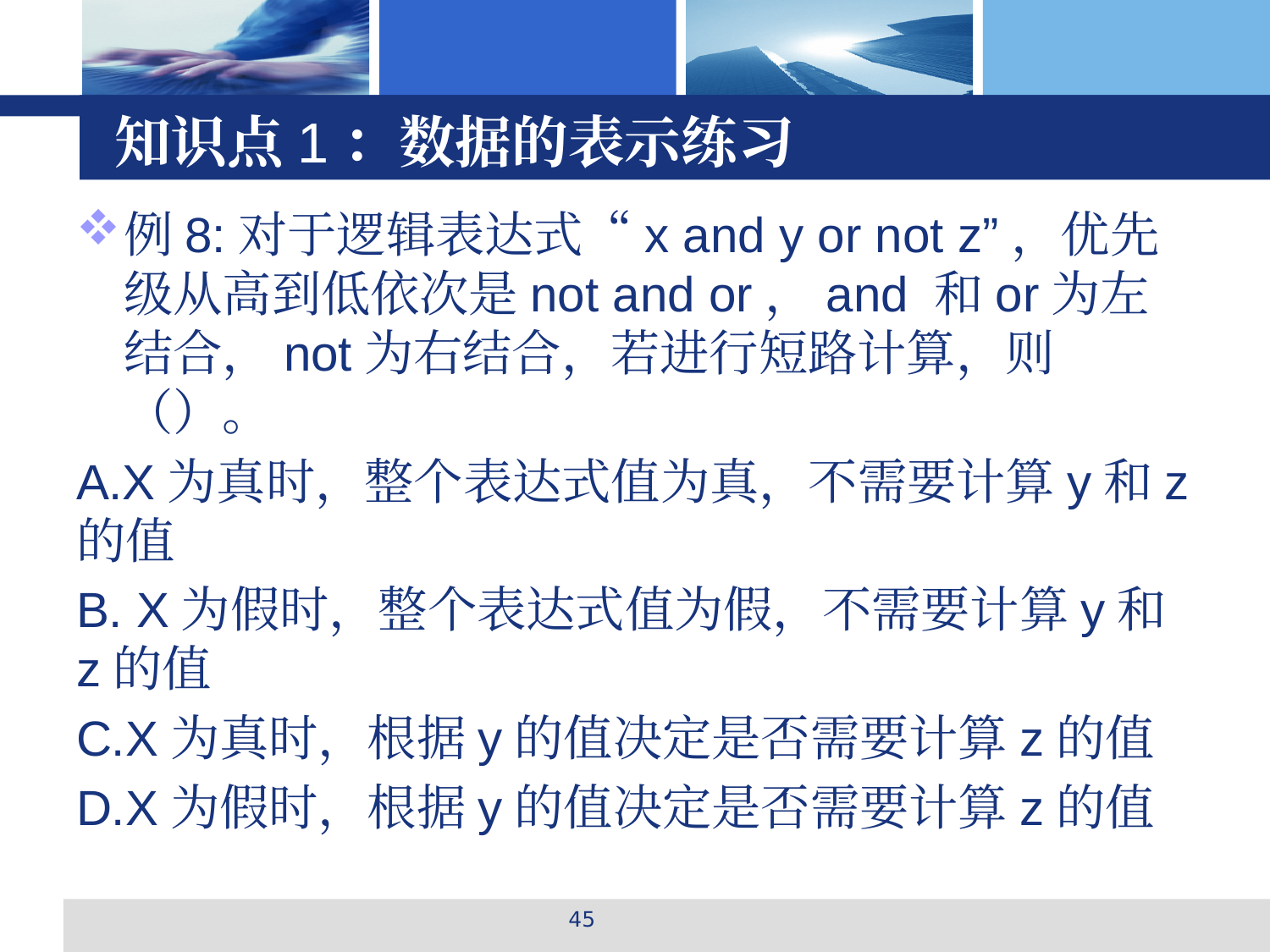

# 知识点1：数据的表示练习
例8:对于逻辑表达式“x and y or not z”，优先级从高到低依次是not and or，and 和or为左结合，not为右结合，若进行短路计算，则（）。
A.X为真时，整个表达式值为真，不需要计算y和z的值
B. X为假时，整个表达式值为假，不需要计算y和z的值
C.X为真时，根据y的值决定是否需要计算z的值
D.X为假时，根据y的值决定是否需要计算z的值
45